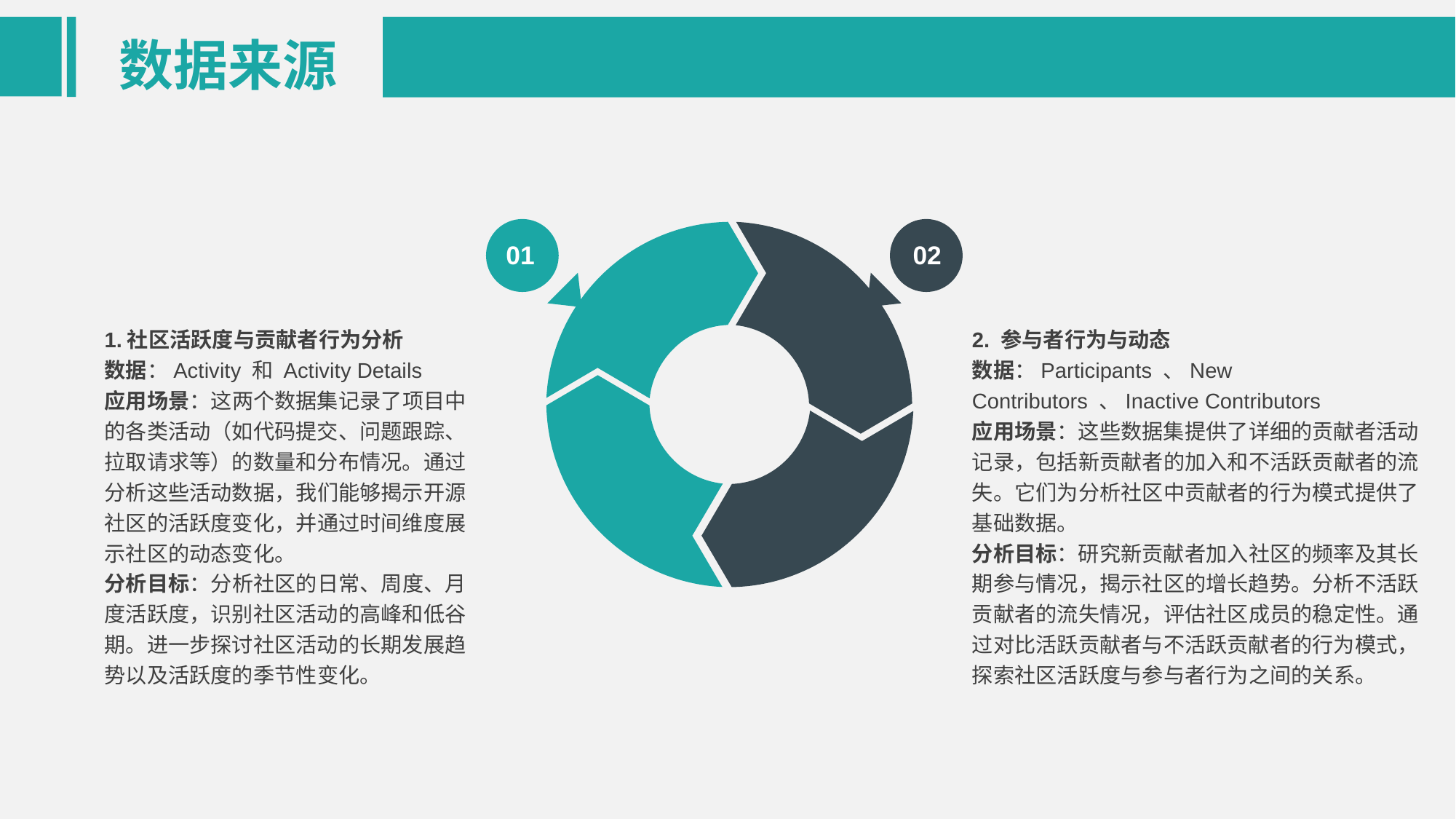

数据来源

01
02

1.社区活跃度与贡献者行为分析
数据：Activity 和 Activity Details
应用场景：这两个数据集记录了项目中的各类活动（如代码提交、问题跟踪、拉取请求等）的数量和分布情况。通过分析这些活动数据，我们能够揭示开源社区的活跃度变化，并通过时间维度展示社区的动态变化。
分析目标：分析社区的日常、周度、月度活跃度，识别社区活动的高峰和低谷期。进一步探讨社区活动的长期发展趋势以及活跃度的季节性变化。
2. 参与者行为与动态
数据：Participants 、New Contributors 、Inactive Contributors
应用场景：这些数据集提供了详细的贡献者活动记录，包括新贡献者的加入和不活跃贡献者的流失。它们为分析社区中贡献者的行为模式提供了基础数据。
分析目标：研究新贡献者加入社区的频率及其长期参与情况，揭示社区的增长趋势。分析不活跃贡献者的流失情况，评估社区成员的稳定性。通过对比活跃贡献者与不活跃贡献者的行为模式，探索社区活跃度与参与者行为之间的关系。